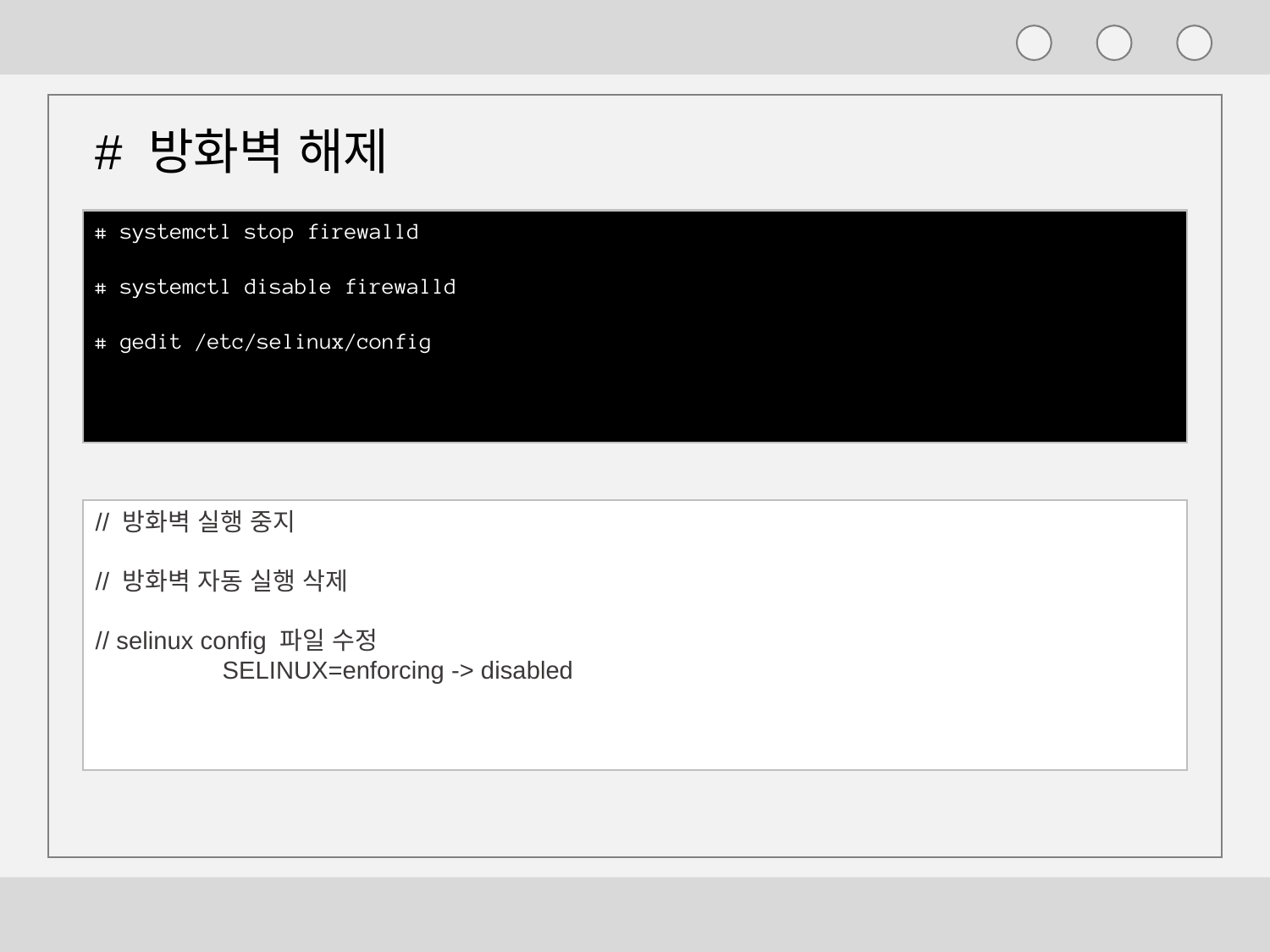

# 방화벽 해제
# systemctl stop firewalld

# systemctl disable firewalld

# gedit /etc/selinux/config
// 방화벽 실행 중지

// 방화벽 자동 실행 삭제

// selinux config 파일 수정
	SELINUX=enforcing -> disabled